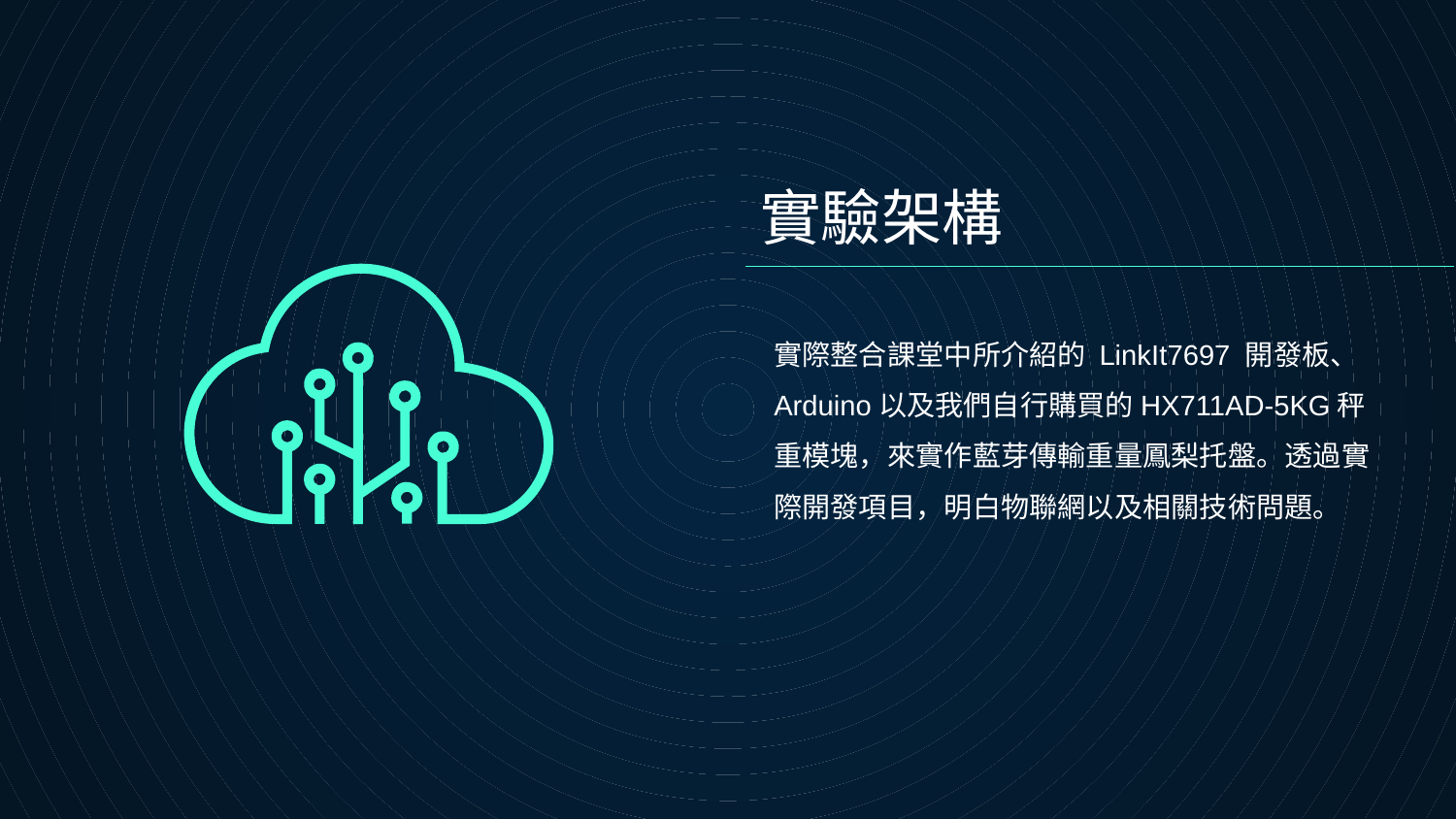

# 實驗架構

實際整合課堂中所介紹的 LinkIt7697 開發板、Arduino以及我們自行購買的HX711AD-5KG秤重模塊，來實作藍芽傳輸重量鳳梨托盤。透過實際開發項目，明白物聯網以及相關技術問題。